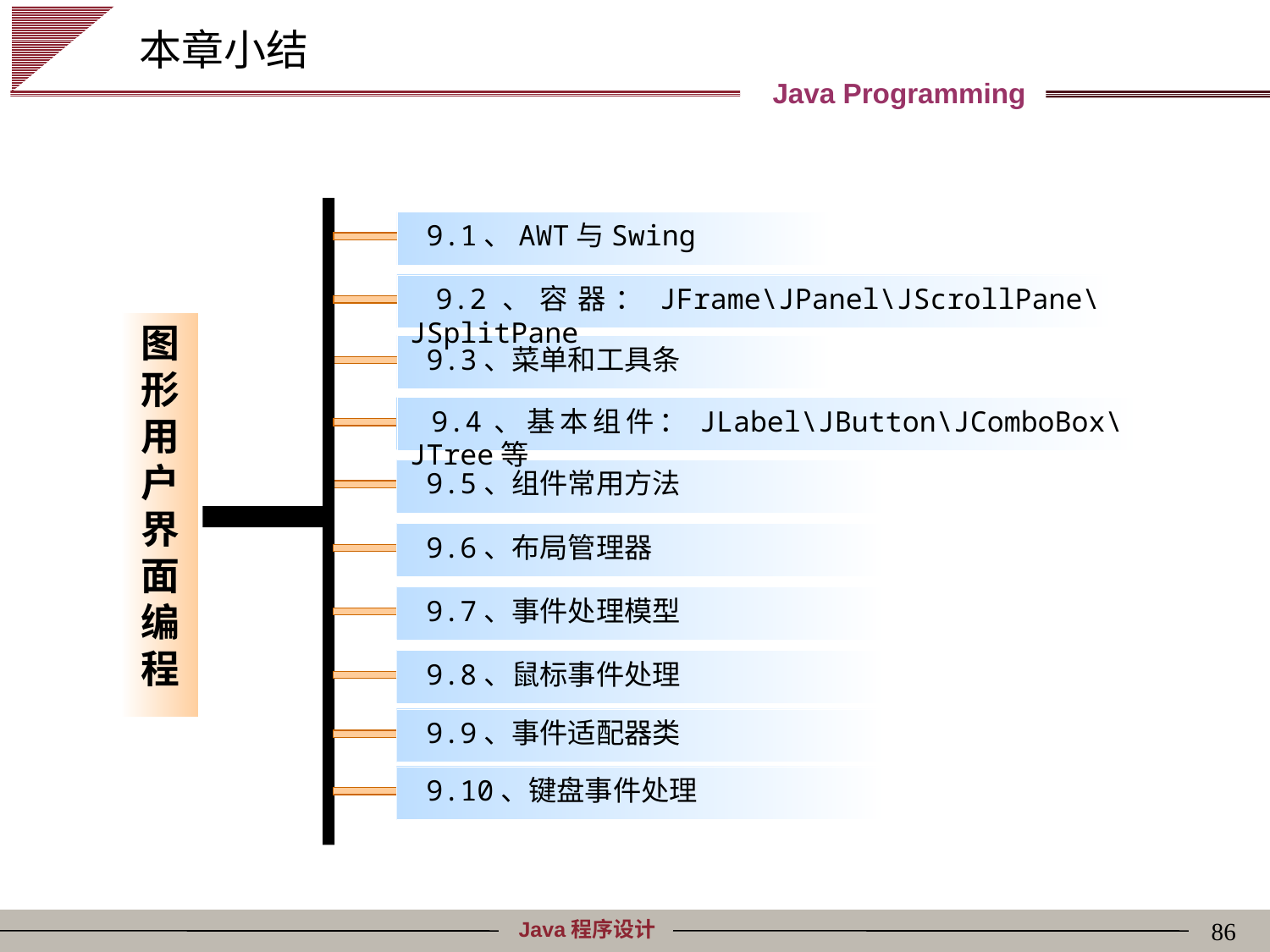

# 本章小结

 9.1、AWT与Swing

 9.2、容器：JFrame\JPanel\JScrollPane\JSplitPane

图形用户界面编程
 9.3、菜单和工具条

 9.4、基本组件：JLabel\JButton\JComboBox\JTree等

 9.5、组件常用方法

 9.6、布局管理器

 9.7、事件处理模型

 9.8、鼠标事件处理

 9.9、事件适配器类

 9.10、键盘事件处理